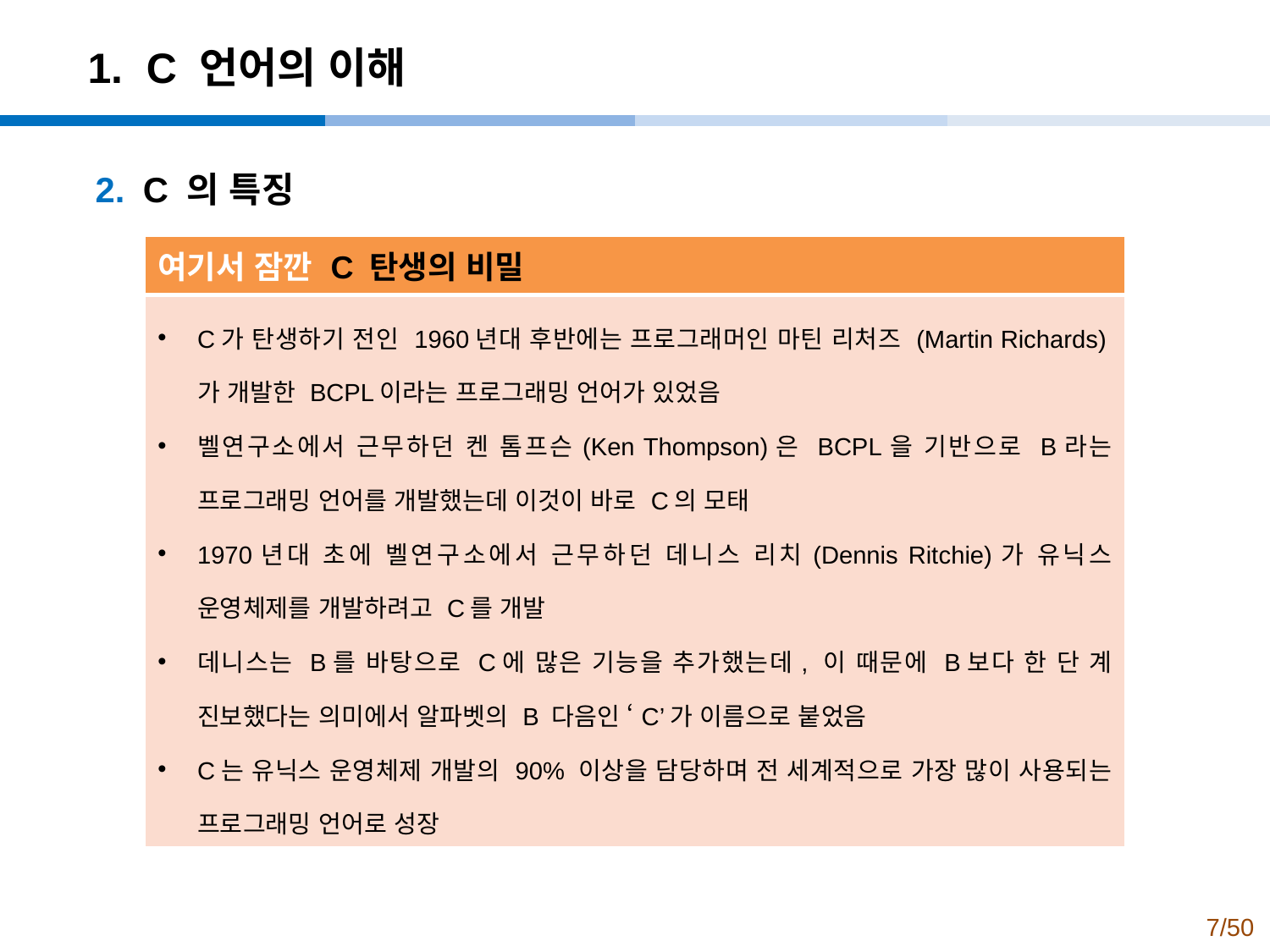

# 1.  C 언어의 이해

C 의 특징
| 여기서 잠깐 C 탄생의 비밀 |
| --- |
| C가 탄생하기 전인 1960년대 후반에는 프로그래머인 마틴 리처즈 (Martin Richards)가 개발한 BCPL이라는 프로그래밍 언어가 있었음 벨연구소에서 근무하던 켄 톰프슨(Ken Thompson)은 BCPL을 기반으로 B라는 프로그래밍 언어를 개발했는데 이것이 바로 C의 모태 1970년대 초에 벨연구소에서 근무하던 데니스 리치(Dennis Ritchie)가 유닉스 운영체제를 개발하려고 C를 개발 데니스는 B를 바탕으로 C에 많은 기능을 추가했는데, 이 때문에 B보다 한 단 계 진보했다는 의미에서 알파벳의 B 다음인 ‘C’가 이름으로 붙었음 C는 유닉스 운영체제 개발의 90% 이상을 담당하며 전 세계적으로 가장 많이 사용되는 프로그래밍 언어로 성장 |